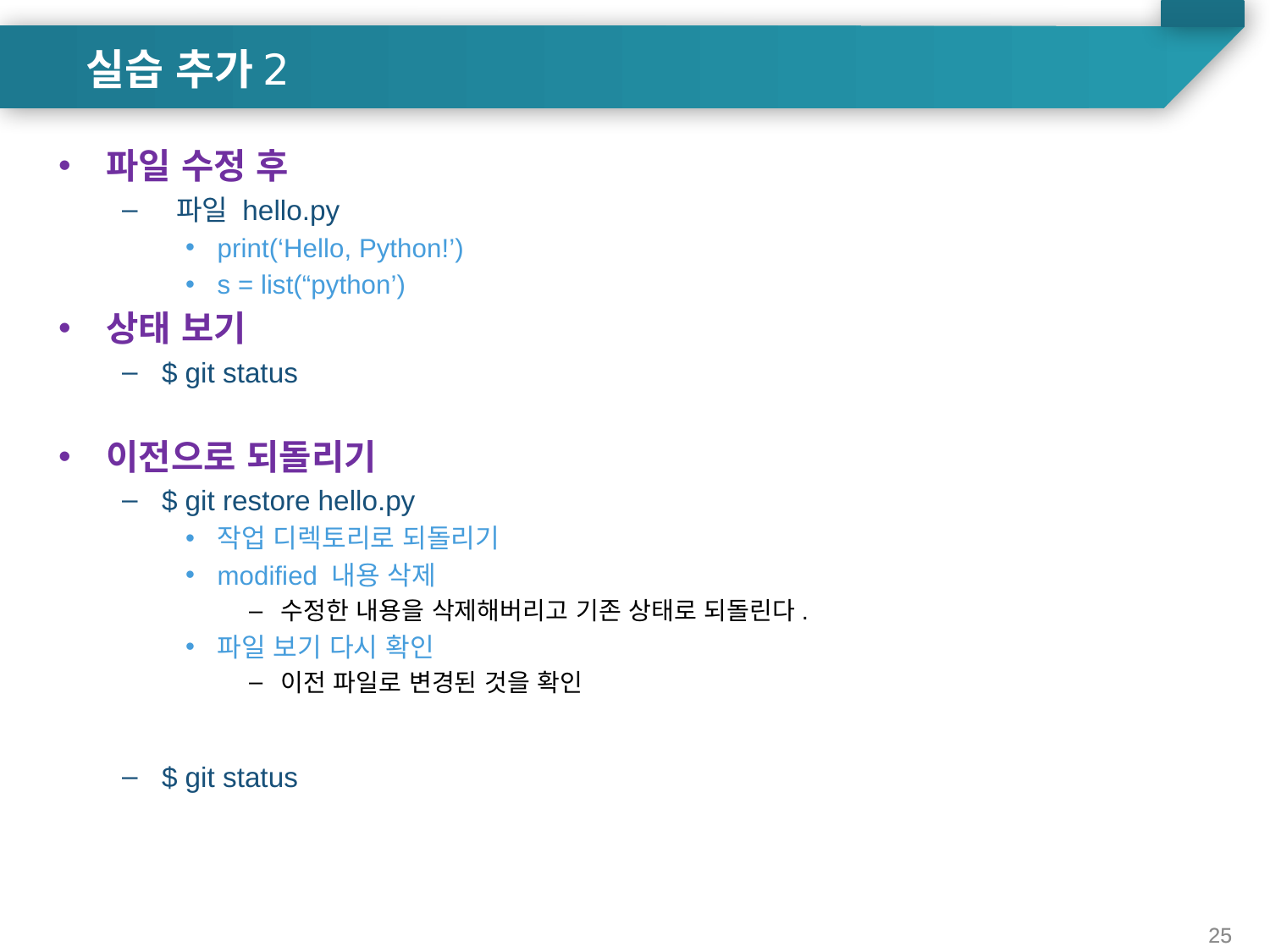

실습 추가2
파일 수정 후
 파일 hello.py
print(‘Hello, Python!’)
s = list(“python’)
상태 보기
$ git status

이전으로 되돌리기
$ git restore hello.py
작업 디렉토리로 되돌리기
modified 내용 삭제
수정한 내용을 삭제해버리고 기존 상태로 되돌린다.
파일 보기 다시 확인
이전 파일로 변경된 것을 확인

$ git status

25